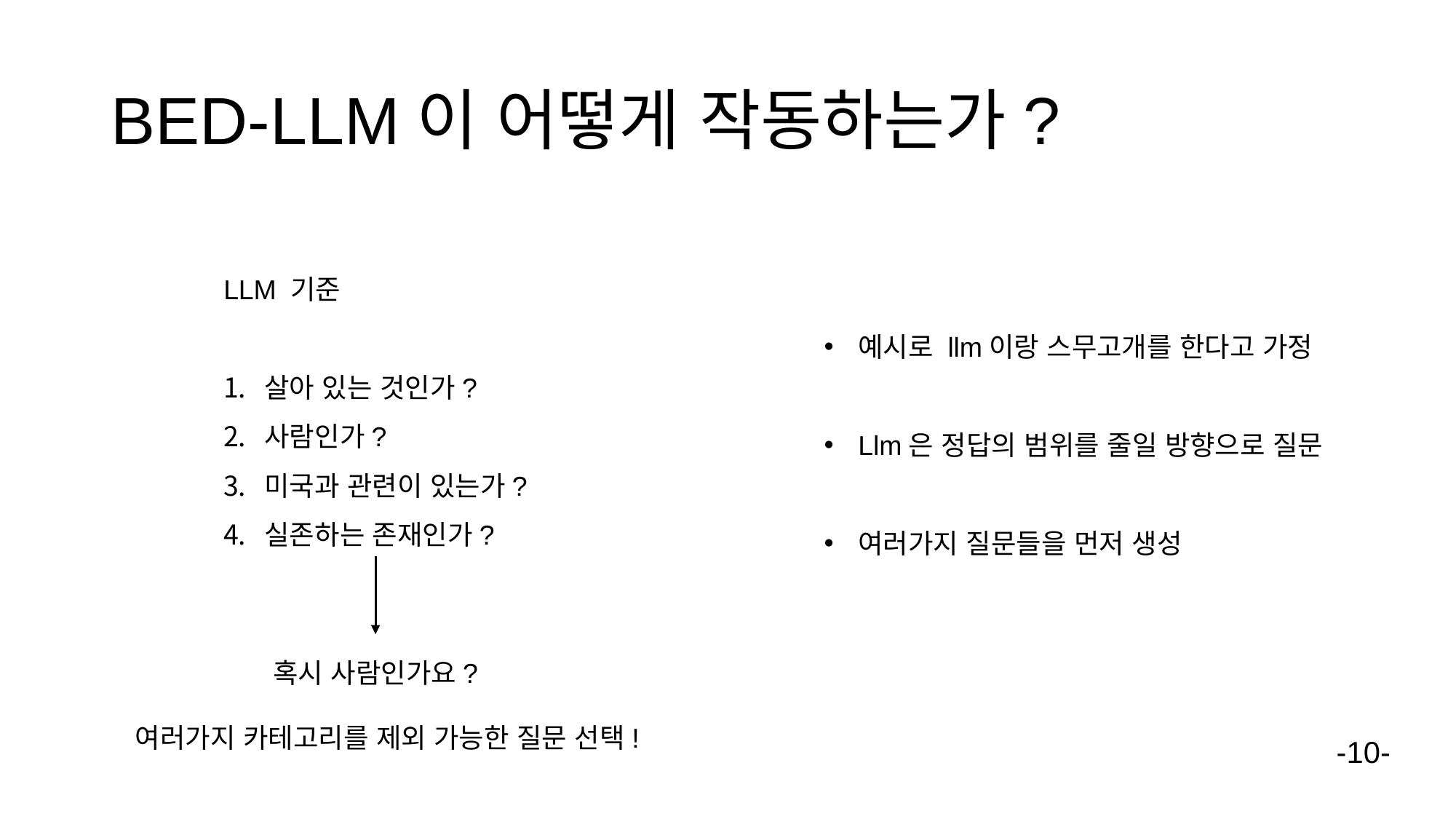

# BED-LLM이 어떻게 작동하는가?
LLM 기준

살아 있는 것인가?
사람인가?
미국과 관련이 있는가?
실존하는 존재인가?
예시로 llm이랑 스무고개를 한다고 가정

Llm은 정답의 범위를 줄일 방향으로 질문

여러가지 질문들을 먼저 생성
혹시 사람인가요?
여러가지 카테고리를 제외 가능한 질문 선택!
-10-